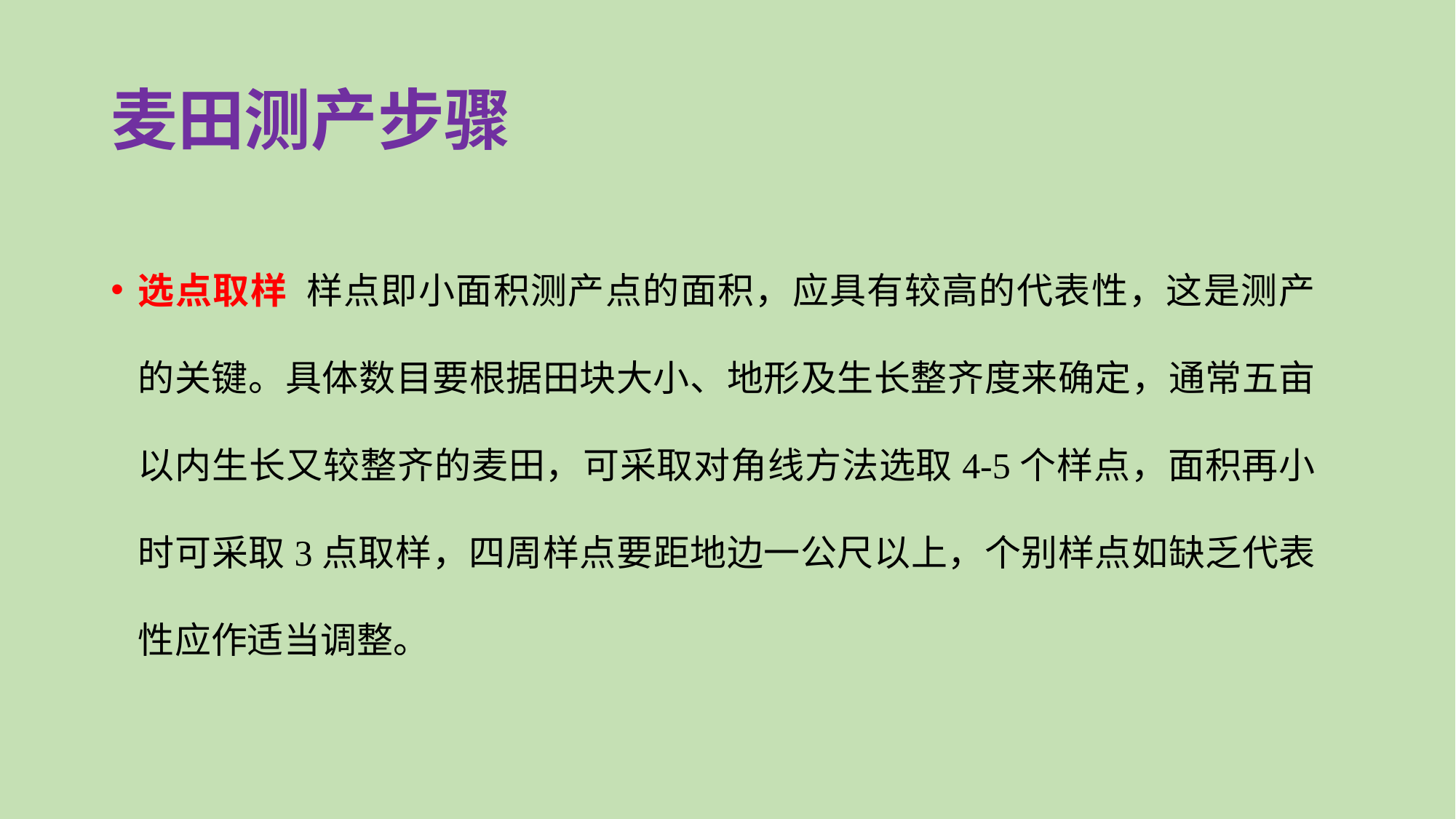

# 麦田测产步骤
选点取样  样点即小面积测产点的面积，应具有较高的代表性，这是测产的关键。具体数目要根据田块大小、地形及生长整齐度来确定，通常五亩以内生长又较整齐的麦田，可采取对角线方法选取4-5个样点，面积再小时可采取3点取样，四周样点要距地边一公尺以上，个别样点如缺乏代表性应作适当调整。